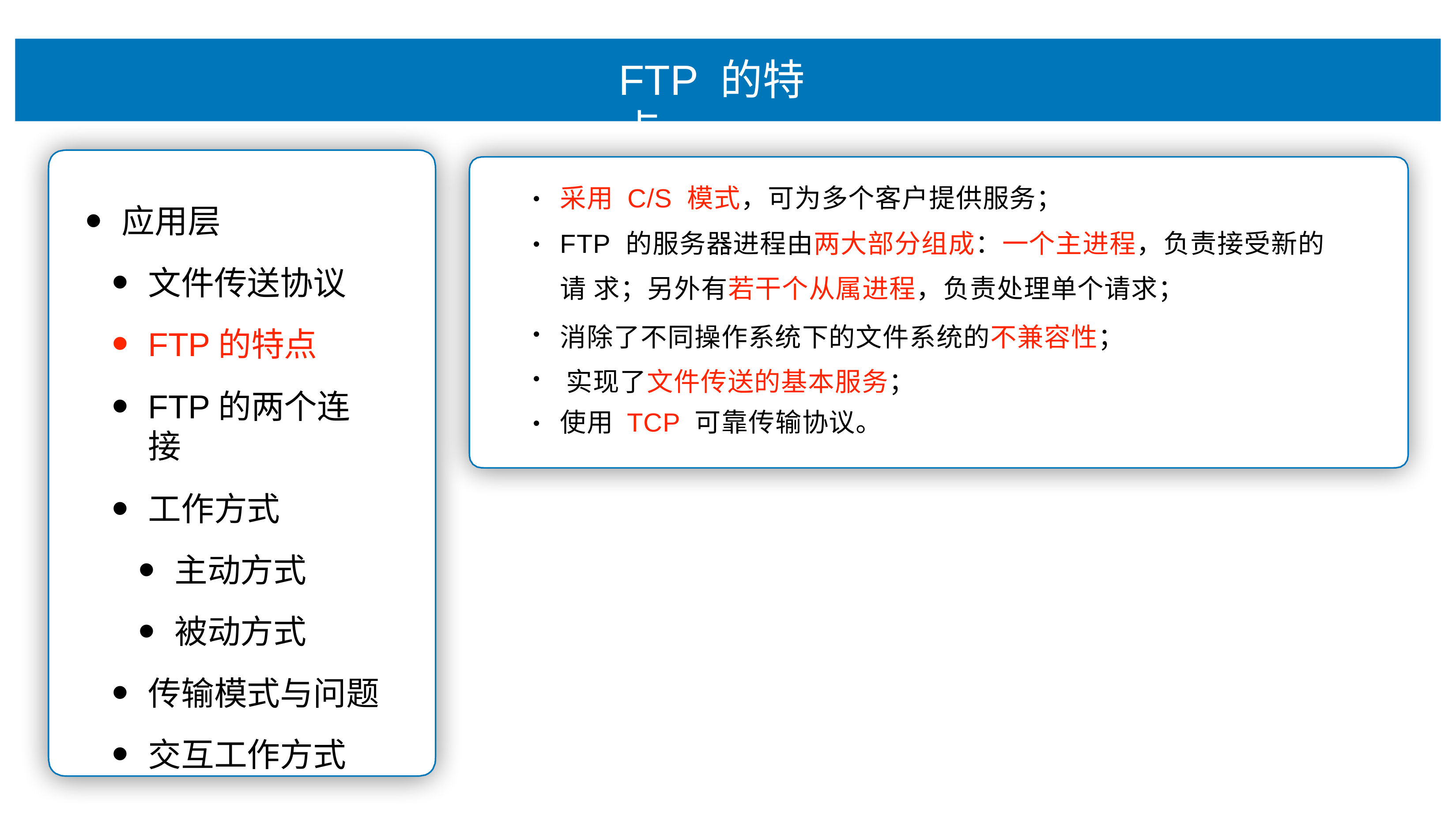

# FTP 的特点

采⽤ C/S 模式，可为多个客户提供服务；
FTP 的服务器进程由两⼤部分组成：⼀个主进程，负责接受新的请 求；另外有若⼲个从属进程，负责处理单个请求；
消除了不同操作系统下的⽂件系统的不兼容性；  实现了⽂件传送的基本服务；
使⽤ TCP 可靠传输协议。
•
应⽤层
⽂件传送协议
FTP的特点
FTP的两个连接
⼯作⽅式
主动⽅式
被动⽅式
传输模式与问题
交互⼯作⽅式
•
•
•
•